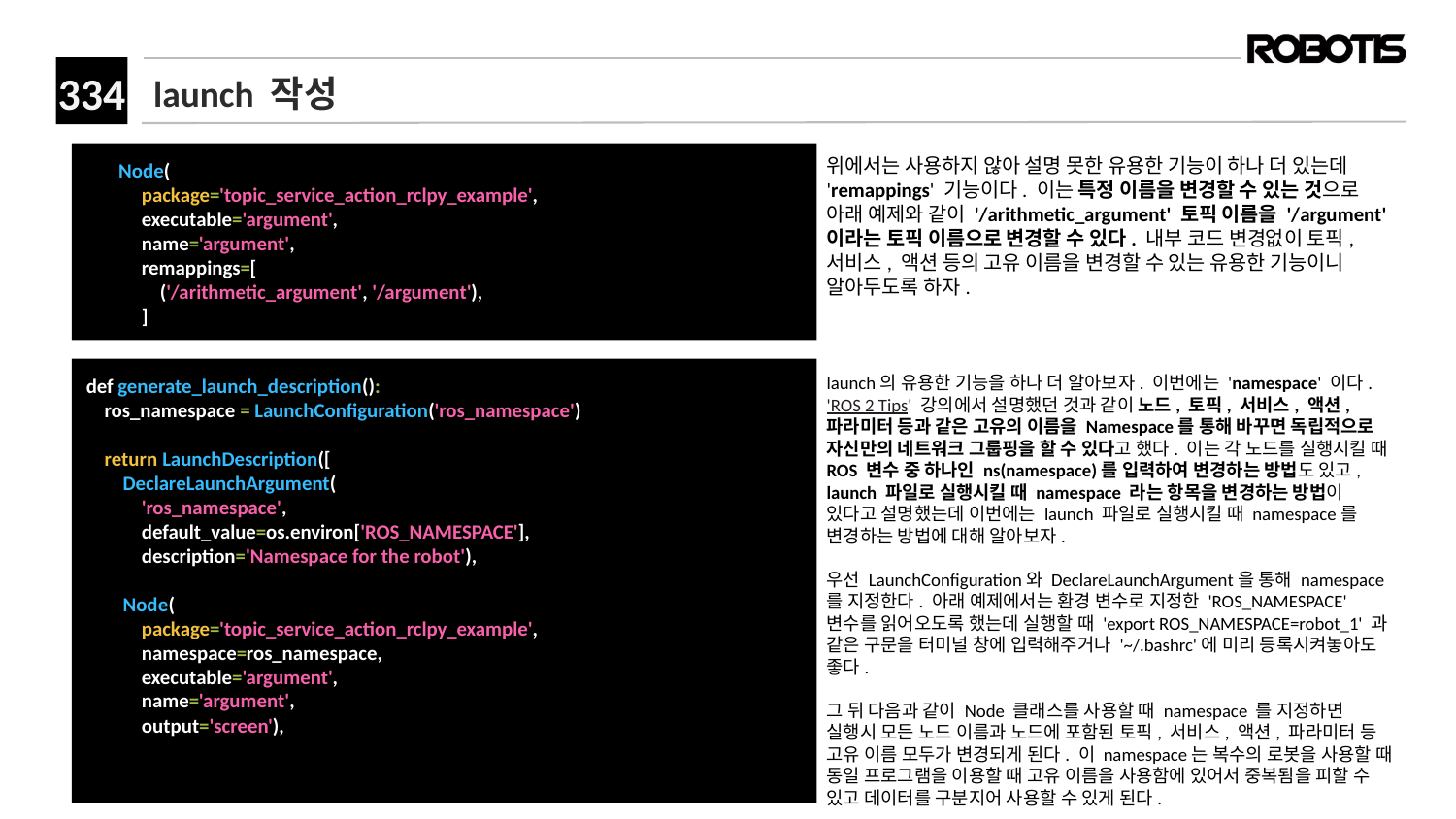

# launch 작성

위에서는 사용하지 않아 설명 못한 유용한 기능이 하나 더 있는데 'remappings' 기능이다. 이는 특정 이름을 변경할 수 있는 것으로 아래 예제와 같이 '/arithmetic_argument' 토픽 이름을 '/argument' 이라는 토픽 이름으로 변경할 수 있다. 내부 코드 변경없이 토픽, 서비스, 액션 등의 고유 이름을 변경할 수 있는 유용한 기능이니 알아두도록 하자.
       Node(
            package='topic_service_action_rclpy_example',
            executable='argument',
            name='argument',
            remappings=[
                ('/arithmetic_argument', '/argument'),
            ]
def generate_launch_description():
    ros_namespace = LaunchConfiguration('ros_namespace')

    return LaunchDescription([
        DeclareLaunchArgument(
            'ros_namespace',
            default_value=os.environ['ROS_NAMESPACE'],
            description='Namespace for the robot'),

        Node(
            package='topic_service_action_rclpy_example',
            namespace=ros_namespace,
            executable='argument',
            name='argument',
            output='screen'),
launch의 유용한 기능을 하나 더 알아보자. 이번에는 'namespace' 이다.  'ROS 2 Tips' 강의에서 설명했던 것과 같이 노드, 토픽, 서비스, 액션, 파라미터 등과 같은 고유의 이름을 Namespace를 통해 바꾸면 독립적으로 자신만의 네트워크 그룹핑을 할 수 있다고 했다. 이는 각 노드를 실행시킬 때 ROS 변수 중 하나인 ns(namespace)를 입력하여 변경하는 방법도 있고, launch 파일로 실행시킬 때 namespace 라는 항목을 변경하는 방법이 있다고 설명했는데 이번에는 launch 파일로 실행시킬 때 namespace를 변경하는 방법에 대해 알아보자.

우선 LaunchConfiguration와 DeclareLaunchArgument을 통해 namespace를 지정한다. 아래 예제에서는 환경 변수로 지정한 'ROS_NAMESPACE' 변수를 읽어오도록 했는데 실행할 때 'export ROS_NAMESPACE=robot_1' 과 같은 구문을 터미널 창에 입력해주거나 '~/.bashrc'에 미리 등록시켜놓아도 좋다.

그 뒤 다음과 같이 Node 클래스를 사용할 때 namespace 를 지정하면 실행시 모든 노드 이름과 노드에 포함된 토픽, 서비스, 액션, 파라미터 등 고유 이름 모두가 변경되게 된다. 이 namespace는 복수의 로봇을 사용할 때 동일 프로그램을 이용할 때 고유 이름을 사용함에 있어서 중복됨을 피할 수 있고 데이터를 구분지어 사용할 수 있게 된다.